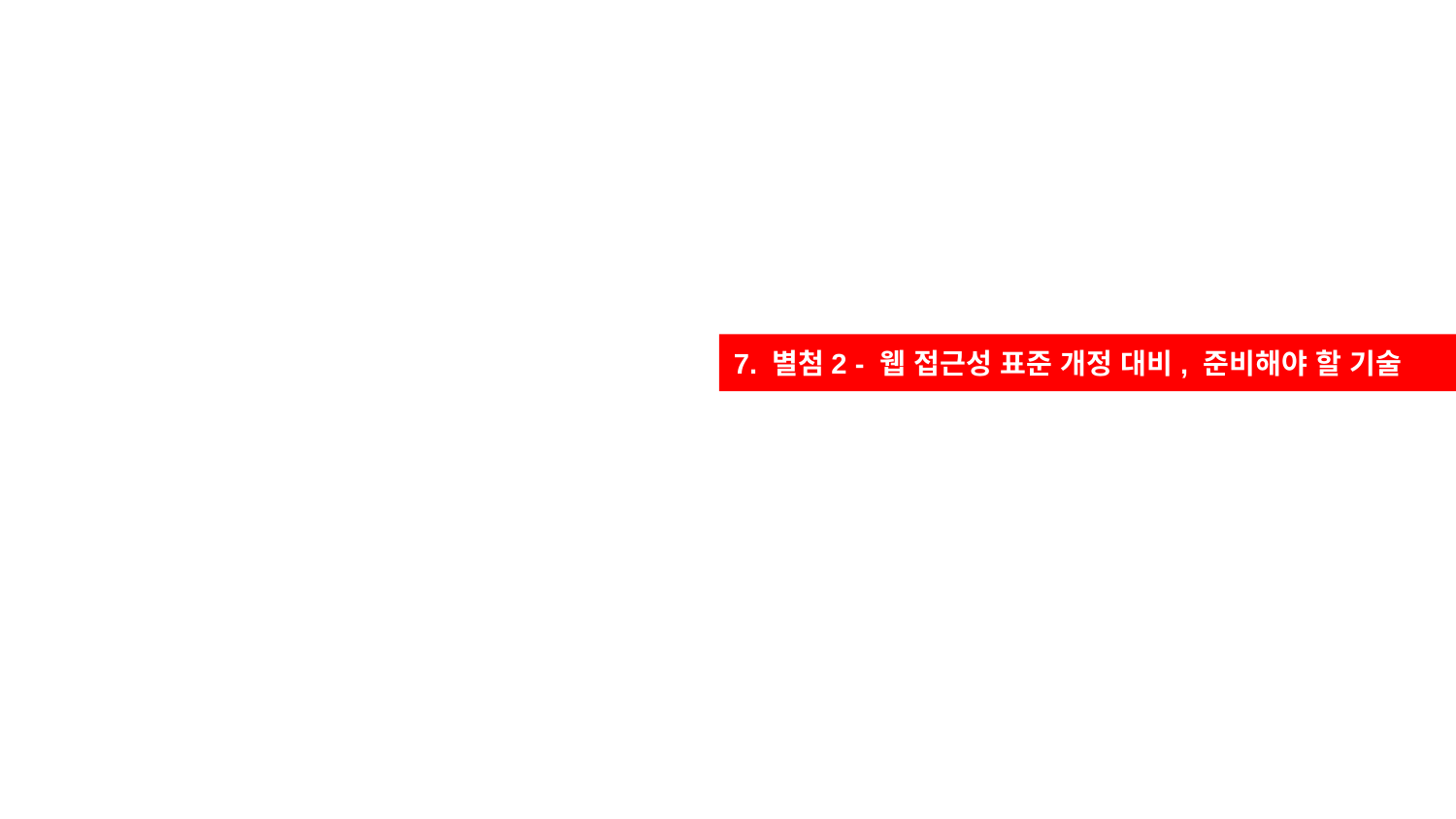

7. 별첨2 - 웹 접근성 표준 개정 대비, 준비해야 할 기술